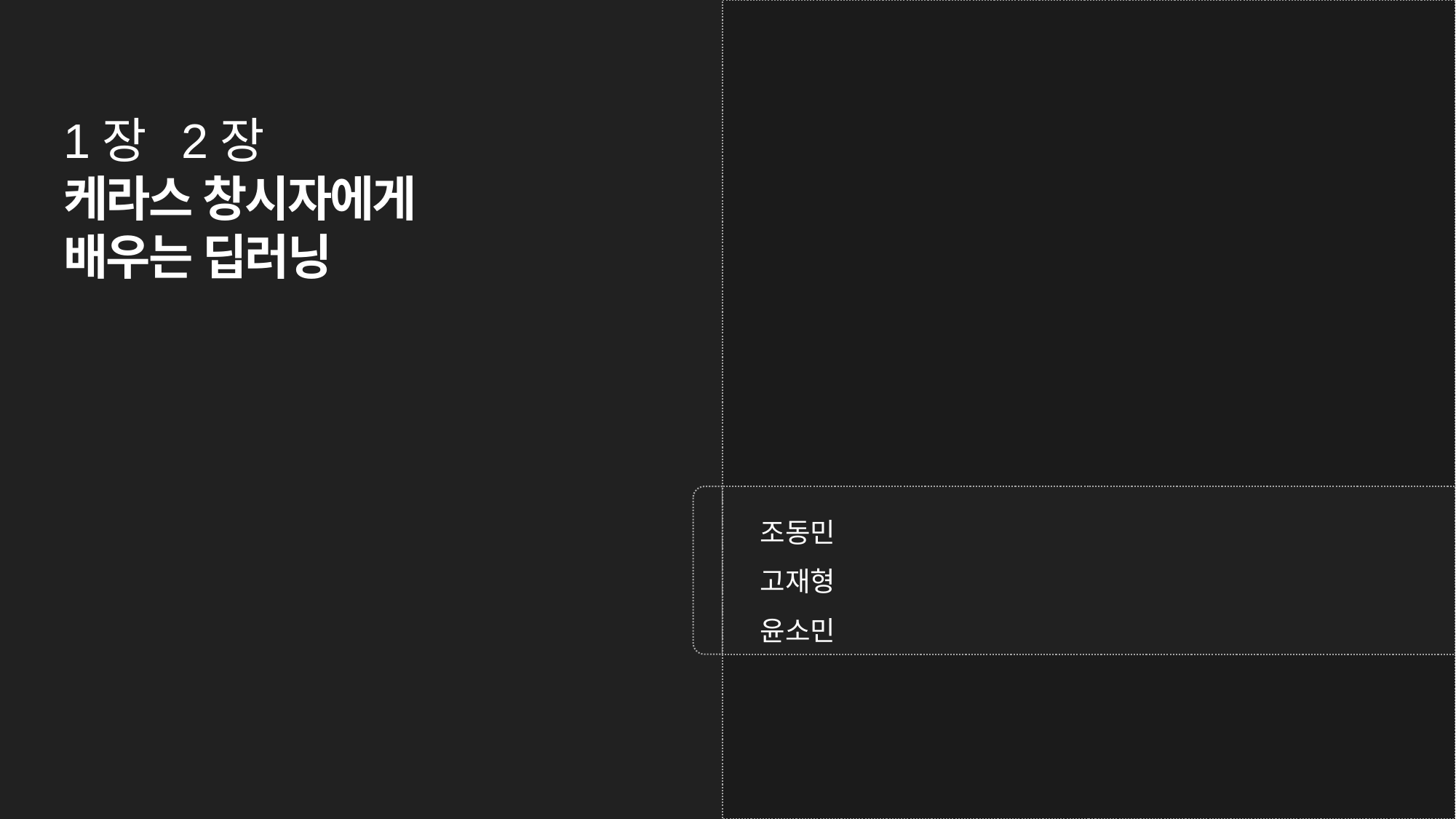

1장  2장
케라스 창시자에게 배우는 딥러닝

조동민
고재형
윤소민